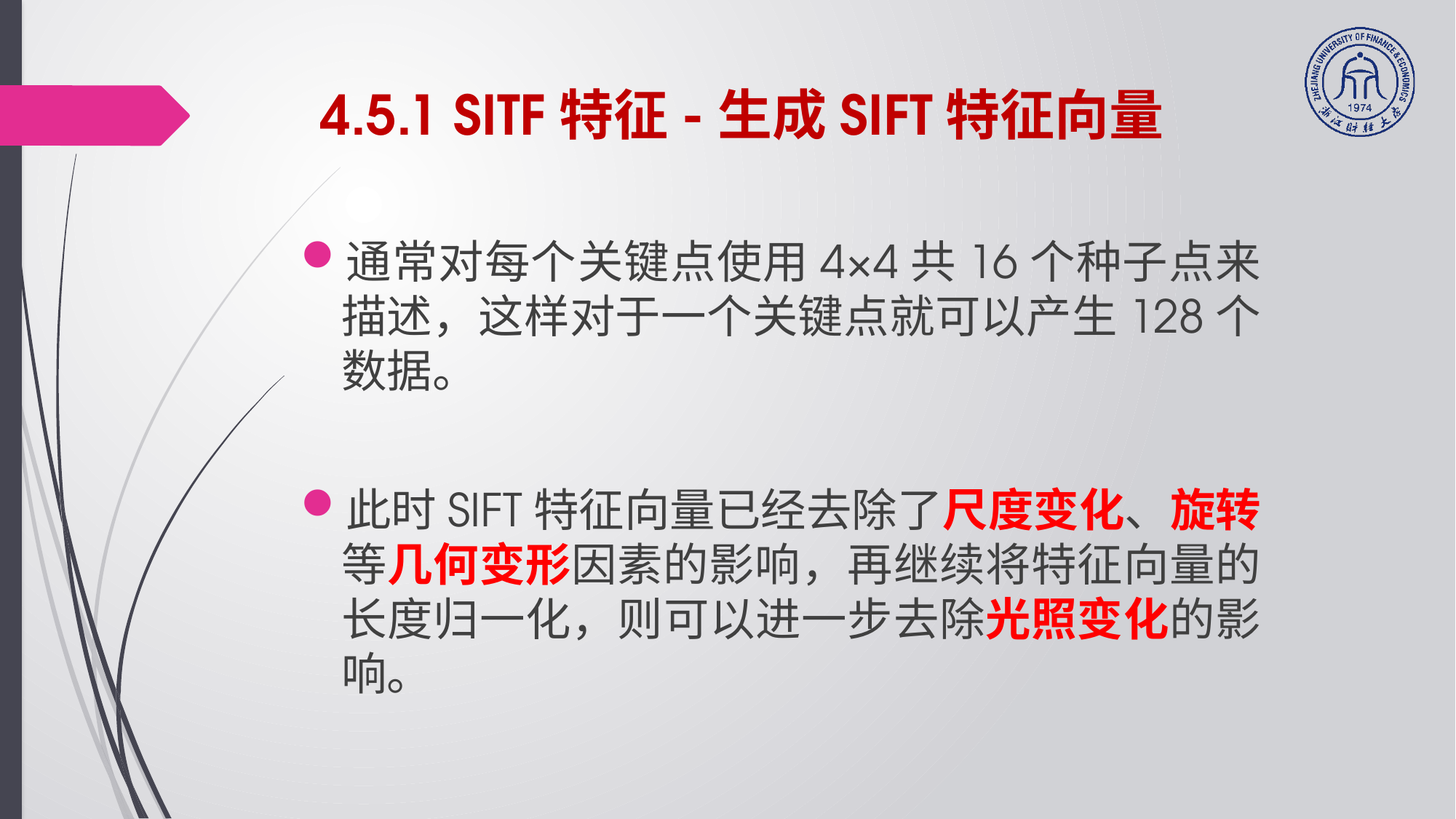

# 4.5.1 SITF特征-生成SIFT特征向量
通常对每个关键点使用4×4共16个种子点来描述，这样对于一个关键点就可以产生128个数据。

此时SIFT特征向量已经去除了尺度变化、旋转等几何变形因素的影响，再继续将特征向量的长度归一化，则可以进一步去除光照变化的影响。